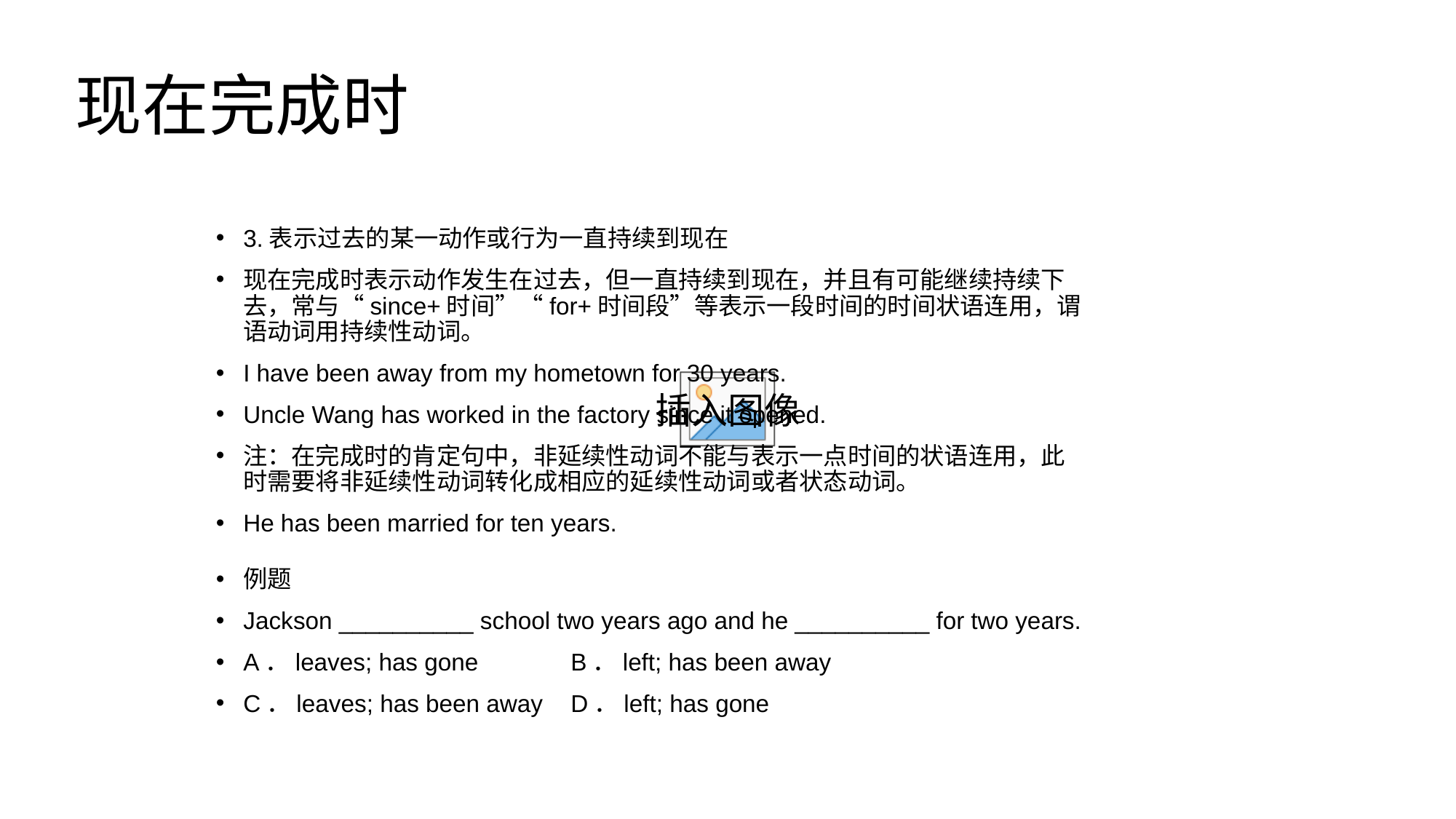

# 现在完成时
3.表示过去的某一动作或行为一直持续到现在
现在完成时表示动作发生在过去，但一直持续到现在，并且有可能继续持续下去，常与“since+时间”“for+时间段”等表示一段时间的时间状语连用，谓语动词用持续性动词。
I have been away from my hometown for 30 years.
Uncle Wang has worked in the factory since it opened.
注：在完成时的肯定句中，非延续性动词不能与表示一点时间的状语连用，此时需要将非延续性动词转化成相应的延续性动词或者状态动词。
He has been married for ten years.

例题
Jackson __________ school two years ago and he __________ for two years.
A．leaves; has gone	B．left; has been away
C．leaves; has been away	D．left; has gone